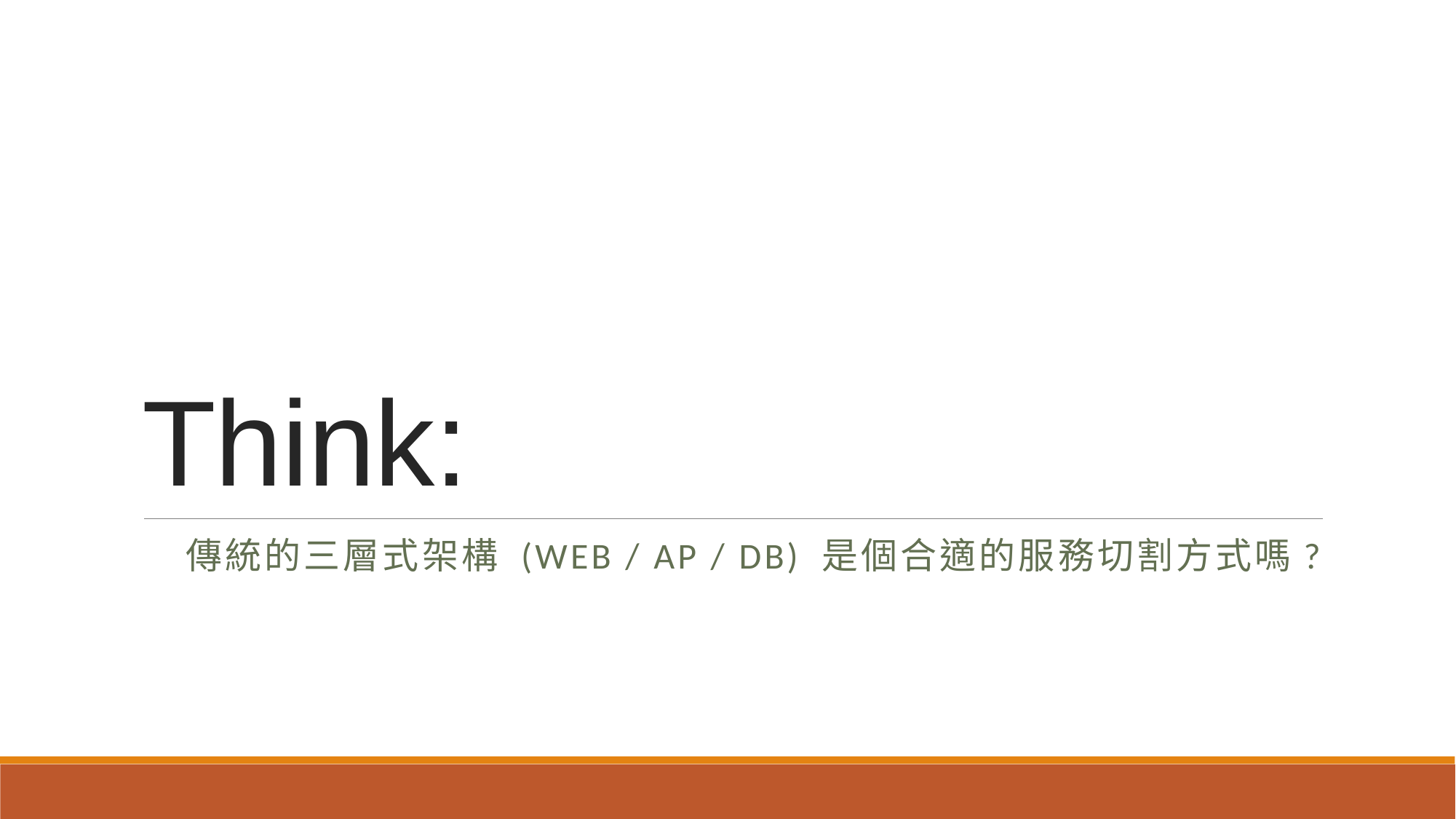

# Think:
傳統的三層式架構 (WEB / AP / DB) 是個合適的服務切割方式嗎?